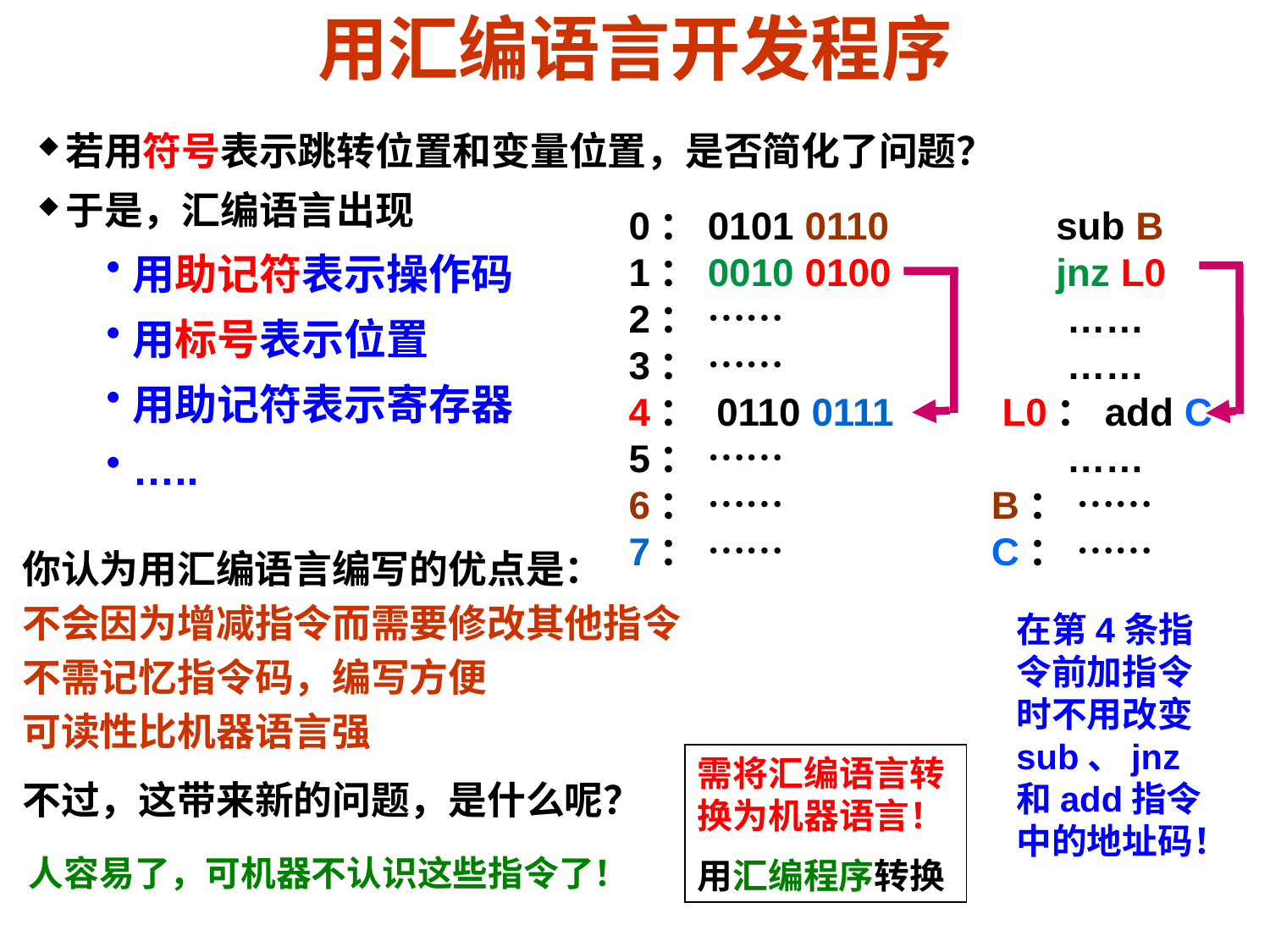

用汇编语言开发程序
若用符号表示跳转位置和变量位置，是否简化了问题？
于是，汇编语言出现
用助记符表示操作码
用标号表示位置
用助记符表示寄存器
…..
0：0101 0110
1：0010 0100
2： ……
3： ……
4： 0110 0111 5： ……
6： ……
7： ……

      sub B
      jnz L0
       ……
       ……
 L0：add C
       ……
B： ……
C： ……

你认为用汇编语言编写的优点是：
不会因为增减指令而需要修改其他指令
不需记忆指令码，编写方便
可读性比机器语言强
在第4条指令前加指令时不用改变sub、jnz和add指令中的地址码！
需将汇编语言转换为机器语言！
用汇编程序转换
不过，这带来新的问题，是什么呢？
人容易了，可机器不认识这些指令了！